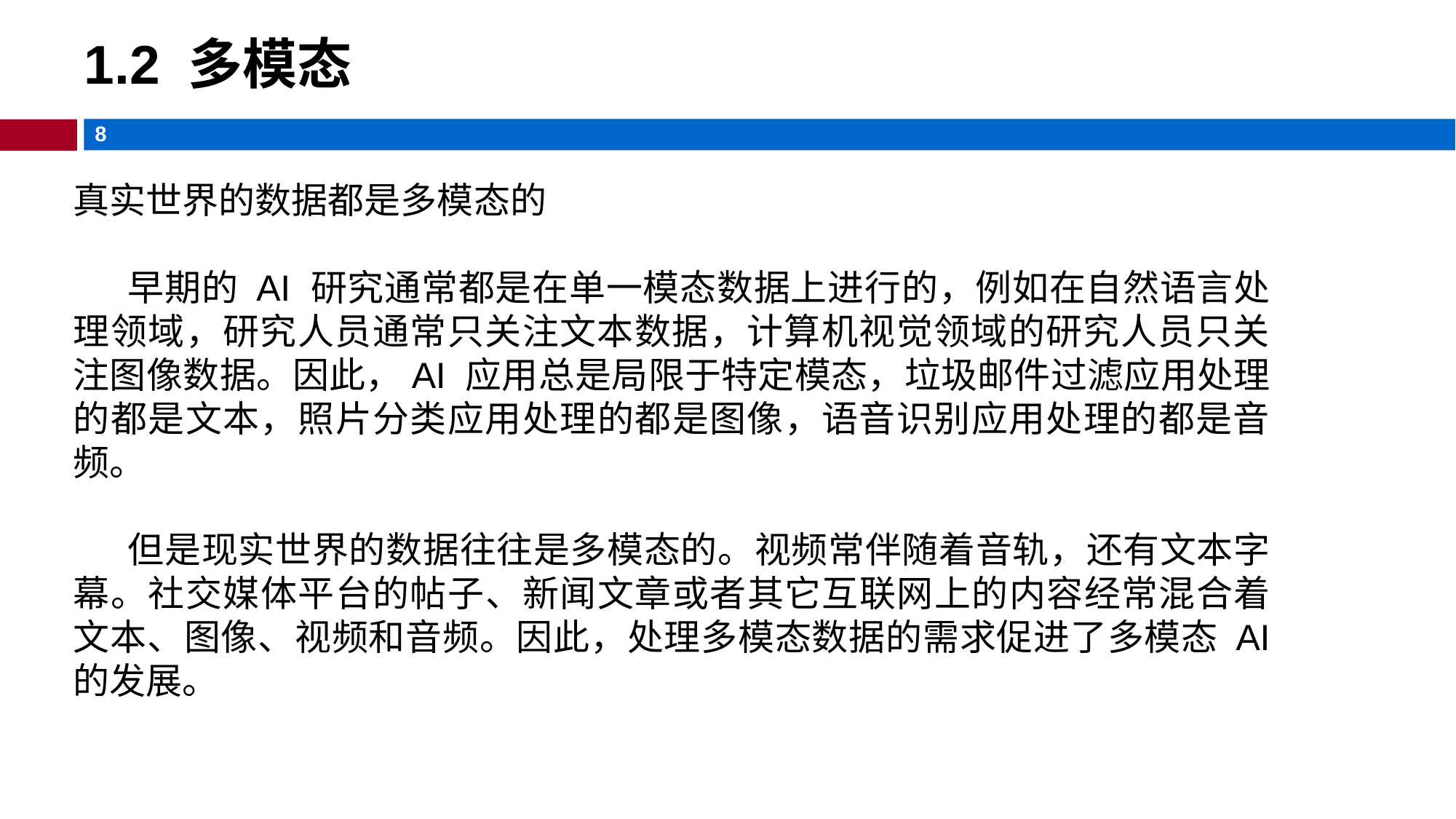

# 1.2 多模态
真实世界的数据都是多模态的

早期的 AI 研究通常都是在单一模态数据上进行的，例如在自然语言处理领域，研究人员通常只关注文本数据，计算机视觉领域的研究人员只关注图像数据。因此，AI 应用总是局限于特定模态，垃圾邮件过滤应用处理的都是文本，照片分类应用处理的都是图像，语音识别应用处理的都是音频。

但是现实世界的数据往往是多模态的。视频常伴随着音轨，还有文本字幕。社交媒体平台的帖子、新闻文章或者其它互联网上的内容经常混合着文本、图像、视频和音频。因此，处理多模态数据的需求促进了多模态 AI 的发展。